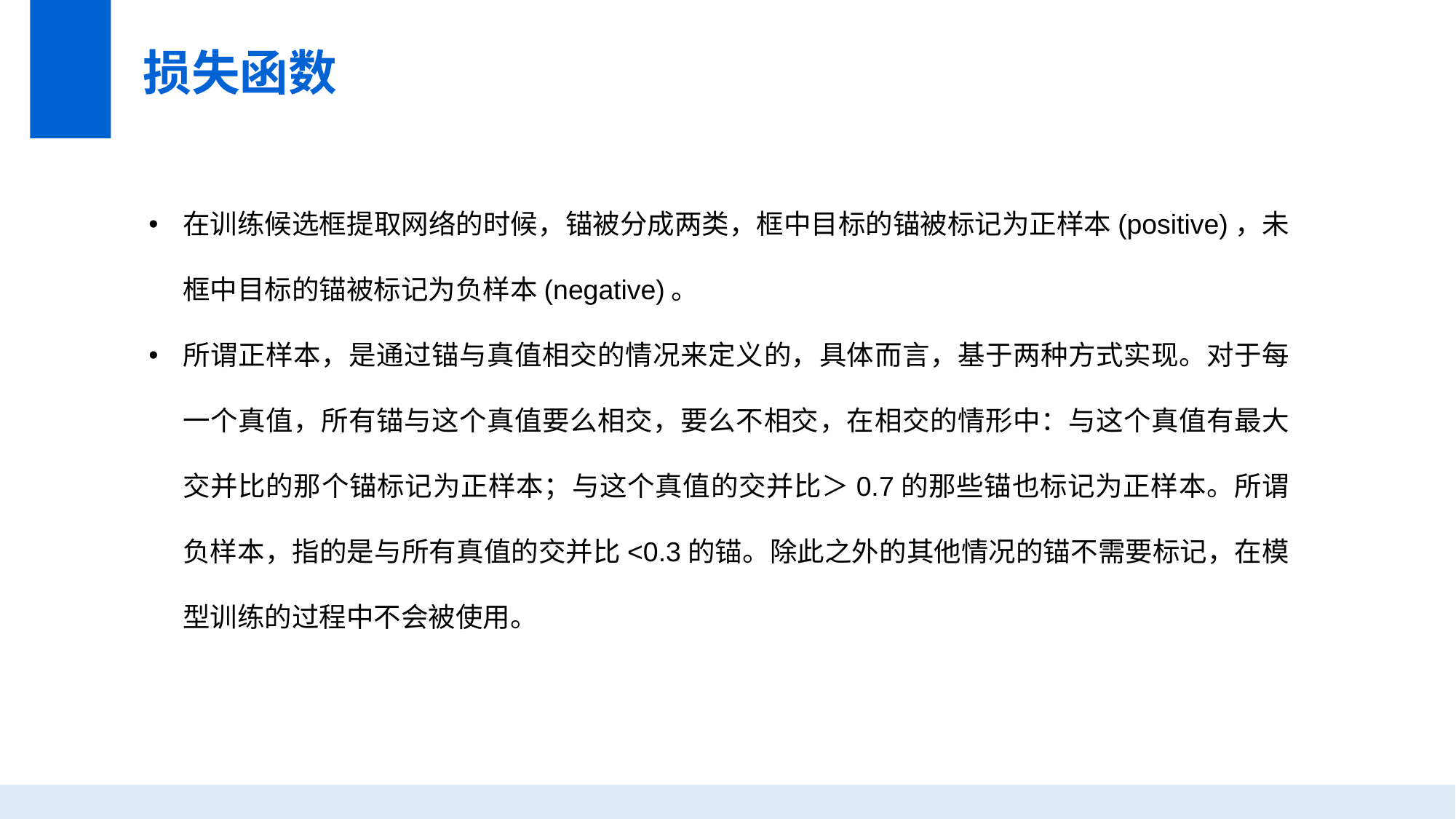

损失函数
在训练候选框提取网络的时候，锚被分成两类，框中目标的锚被标记为正样本(positive)，未框中目标的锚被标记为负样本(negative)。
所谓正样本，是通过锚与真值相交的情况来定义的，具体而言，基于两种方式实现。对于每一个真值，所有锚与这个真值要么相交，要么不相交，在相交的情形中：与这个真值有最大交并比的那个锚标记为正样本；与这个真值的交并比＞0.7的那些锚也标记为正样本。所谓负样本，指的是与所有真值的交并比<0.3的锚。除此之外的其他情况的锚不需要标记，在模型训练的过程中不会被使用。